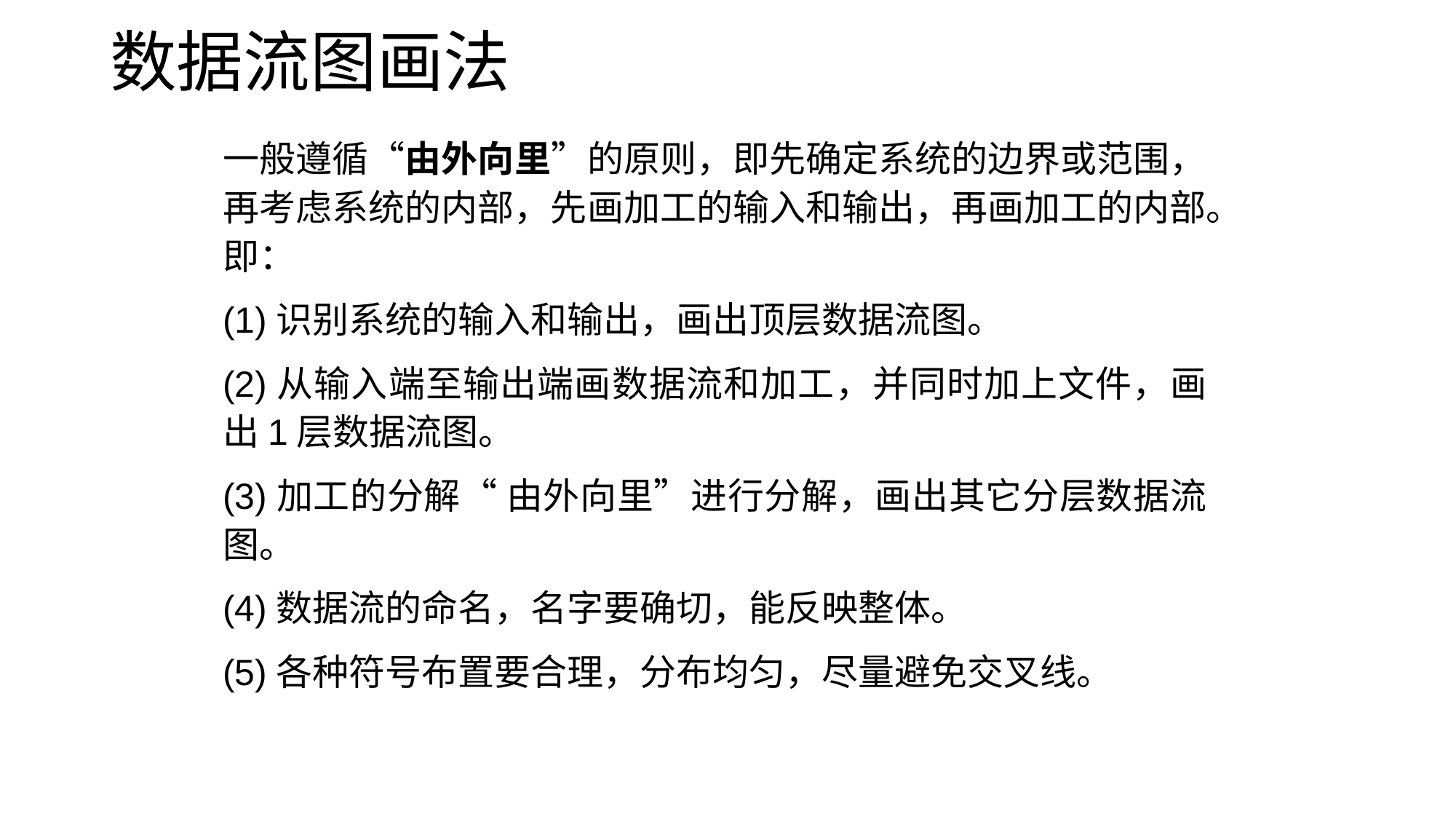

# 数据流图画法
一般遵循“由外向里”的原则，即先确定系统的边界或范围，再考虑系统的内部，先画加工的输入和输出，再画加工的内部。即：
(1)识别系统的输入和输出，画出顶层数据流图。
(2)从输入端至输出端画数据流和加工，并同时加上文件，画出1层数据流图。
(3)加工的分解“ 由外向里”进行分解，画出其它分层数据流图。
(4)数据流的命名，名字要确切，能反映整体。
(5)各种符号布置要合理，分布均匀，尽量避免交叉线。